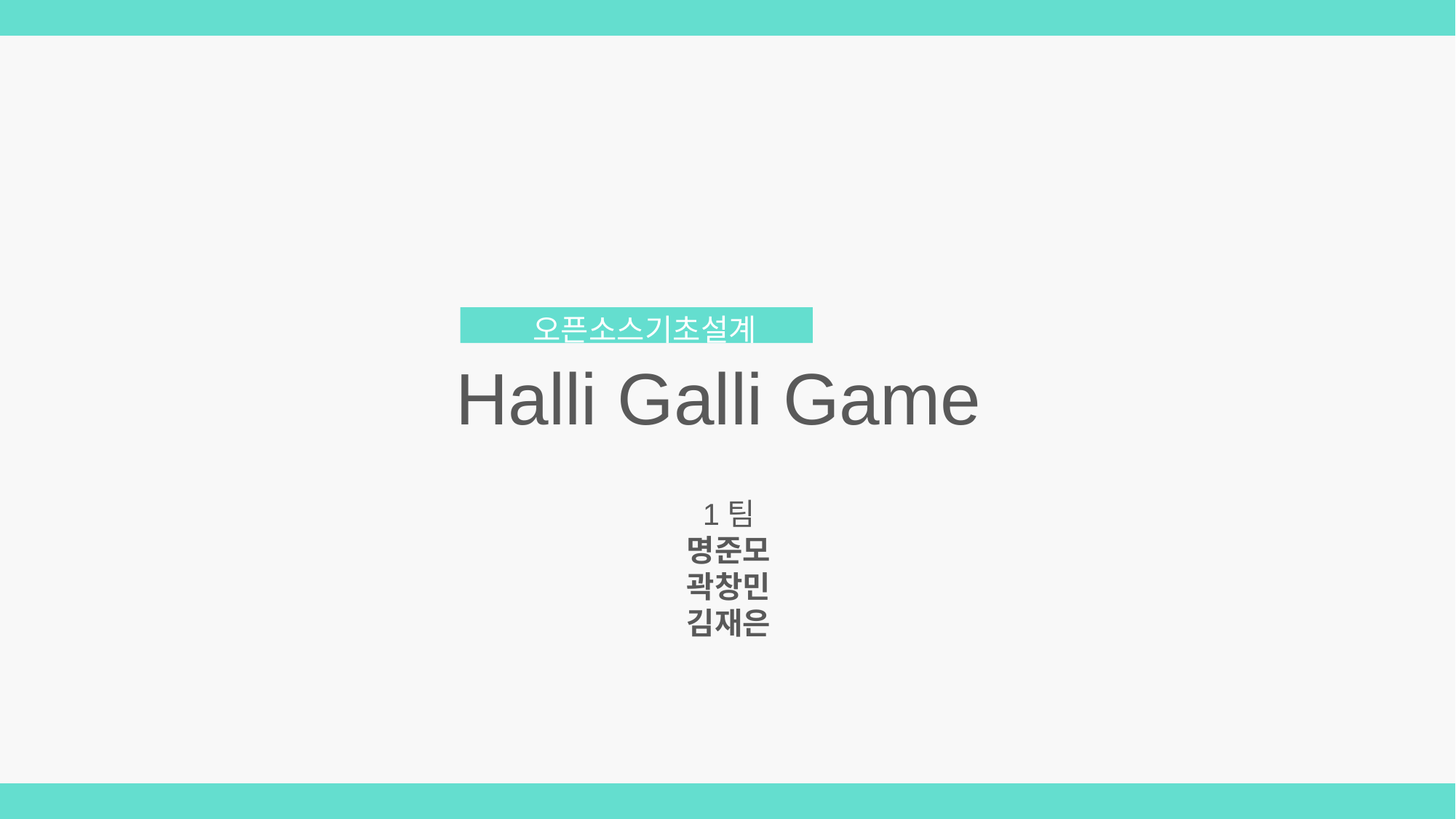

오픈소스기초설계

Halli Galli Game
1팀
명준모
곽창민
김재은